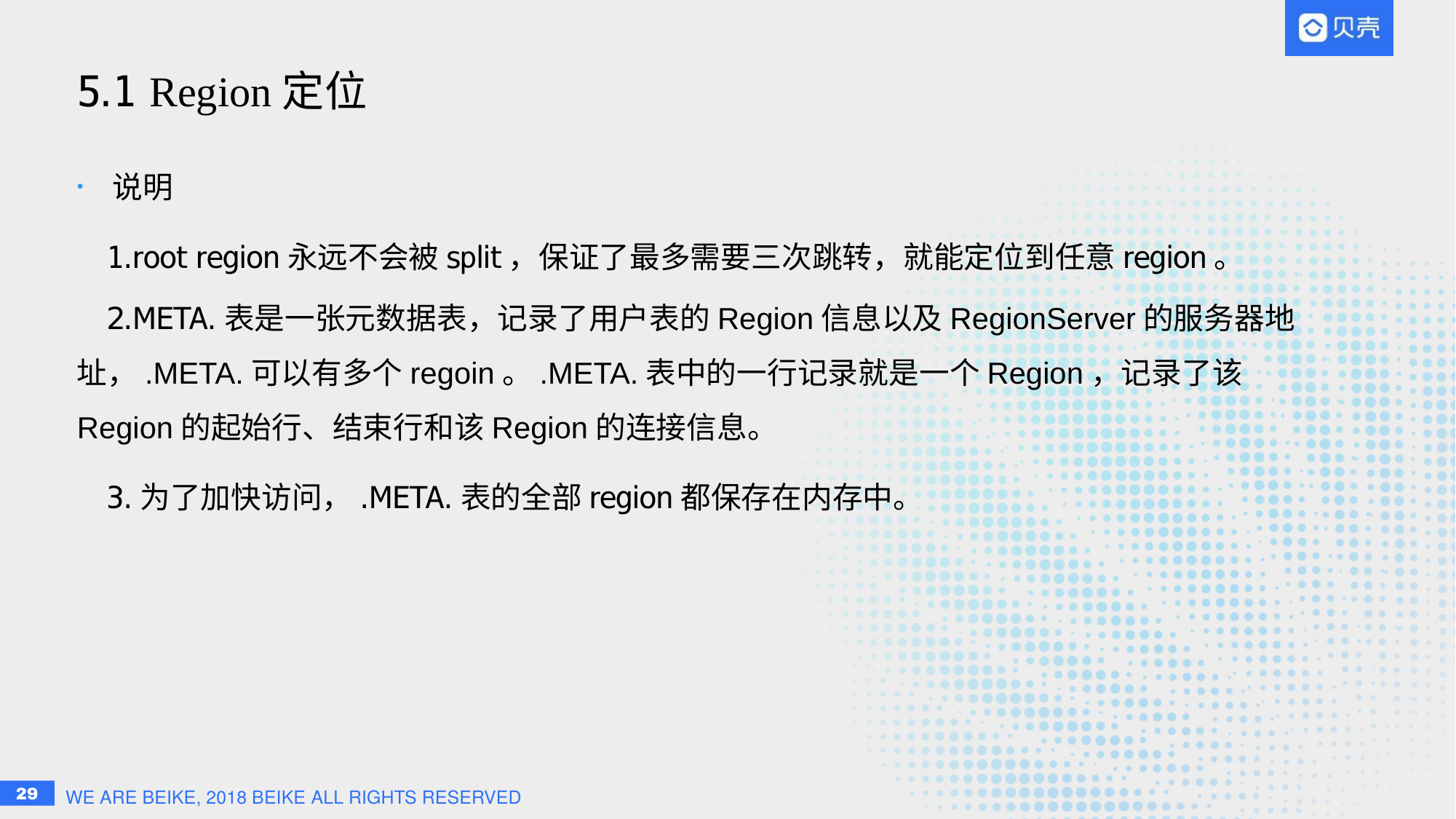

# 5.1 Region定位
 说明
1.root region永远不会被split，保证了最多需要三次跳转，就能定位到任意region。
2.META.表是一张元数据表，记录了用户表的Region信息以及RegionServer的服务器地址，.META.可以有多个regoin。.META.表中的一行记录就是一个Region，记录了该Region的起始行、结束行和该Region的连接信息。
3.为了加快访问，.META.表的全部region都保存在内存中。